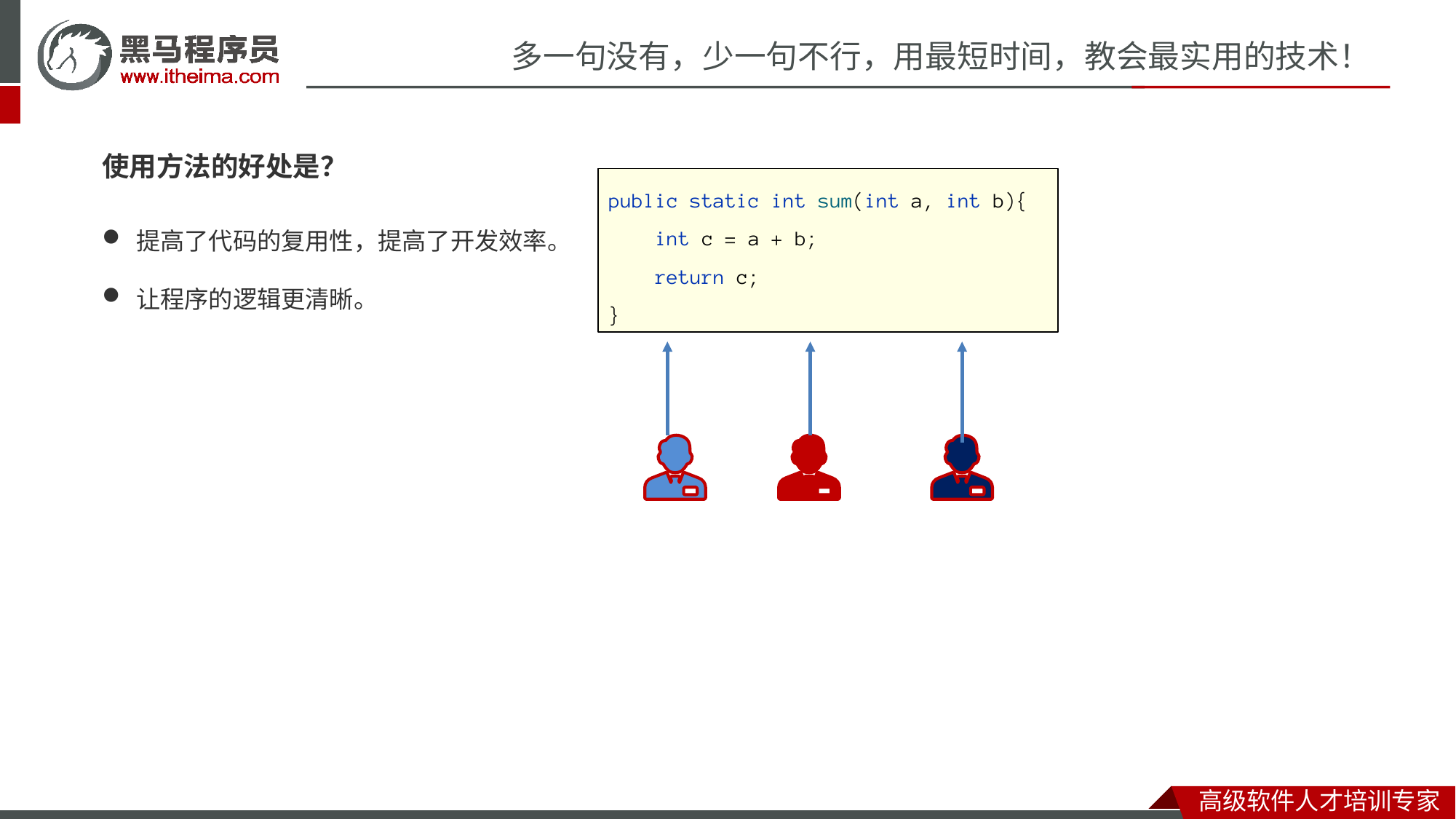

使用方法的好处是？
提高了代码的复用性，提高了开发效率。
public static int sum(int a, int b){
    int c = a + b;
    return c;
}
让程序的逻辑更清晰。